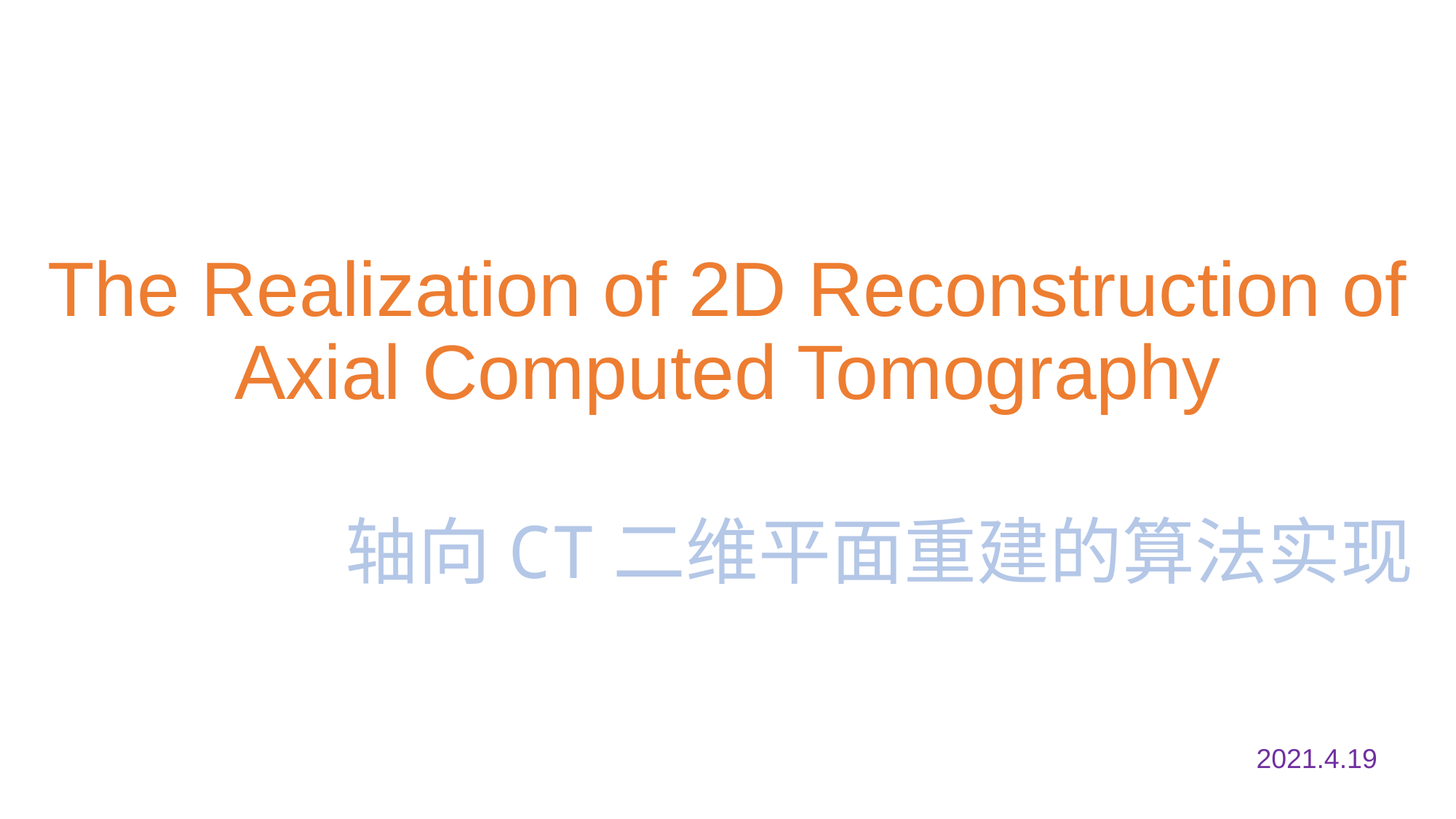

# The Realization of 2D Reconstruction of Axial Computed Tomography
轴向CT二维平面重建的算法实现
2021.4.19